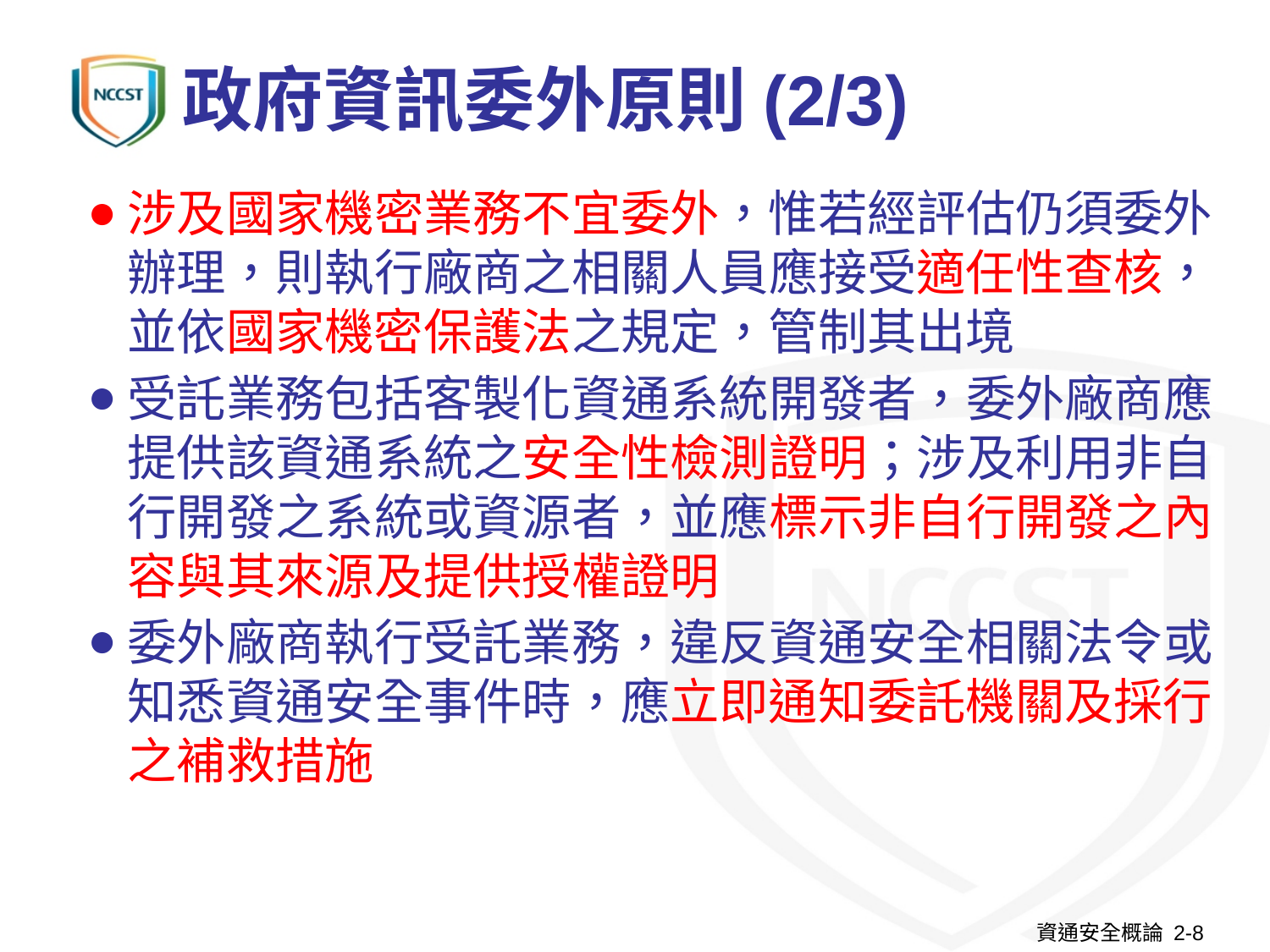

# 政府資訊委外原則(2/3)
涉及國家機密業務不宜委外，惟若經評估仍須委外辦理，則執行廠商之相關人員應接受適任性查核，並依國家機密保護法之規定，管制其出境
受託業務包括客製化資通系統開發者，委外廠商應提供該資通系統之安全性檢測證明；涉及利用非自行開發之系統或資源者，並應標示非自行開發之內容與其來源及提供授權證明
委外廠商執行受託業務，違反資通安全相關法令或知悉資通安全事件時，應立即通知委託機關及採行之補救措施